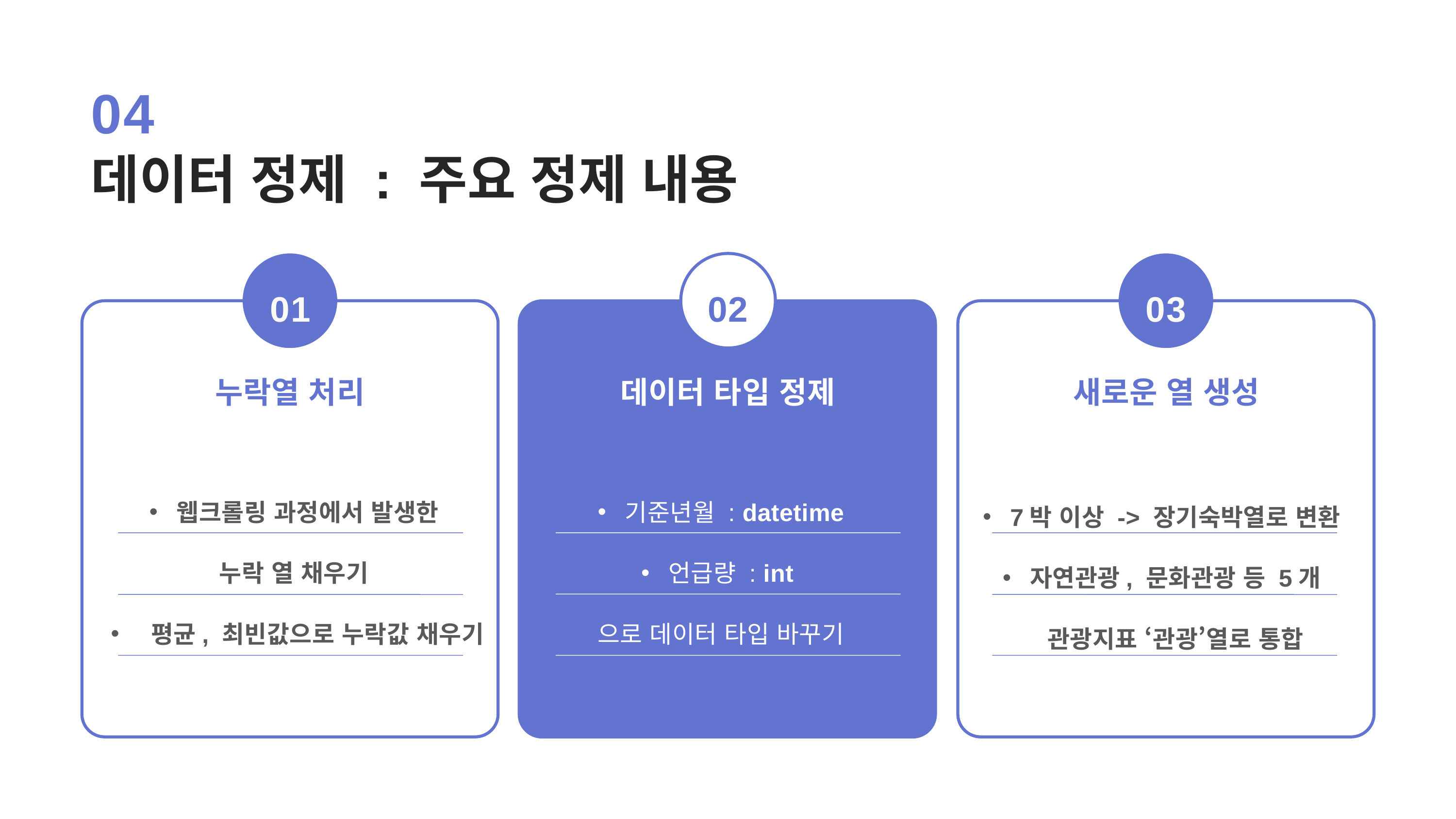

04
데이터 정제 : 주요 정제 내용

01
02
03

누락열 처리
데이터 타입 정제
새로운 열 생성
웹크롤링 과정에서 발생한
누락 열 채우기
 평균, 최빈값으로 누락값 채우기
기준년월 : datetime
언급량 : int
으로 데이터 타입 바꾸기
7박 이상 -> 장기숙박열로 변환
자연관광, 문화관광 등 5개 관광지표 ‘관광’열로 통합